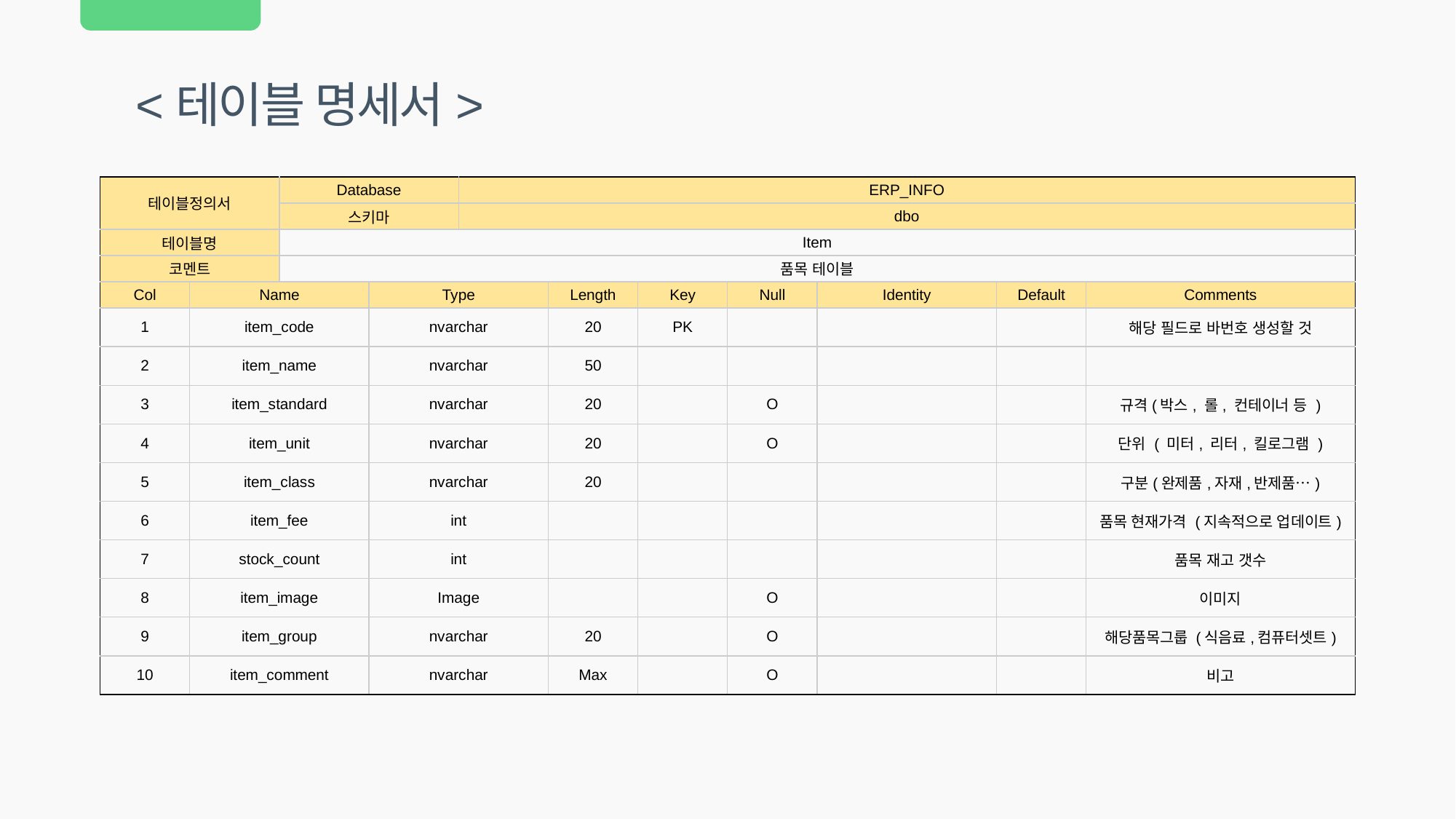

<테이블 명세서>
| 테이블정의서 |  | Database |  | ERP\_INFO |  |  |  |  |  |  |
| --- | --- | --- | --- | --- | --- | --- | --- | --- | --- | --- |
|  |  | 스키마 |  | dbo |  |  |  |  |  |  |
| 테이블명 |  | Item |  |  |  |  |  |  |  |  |
| 코멘트 |  | 품목 테이블 |  |  |  |  |  |  |  |  |
| Col | Name |  | Type |  | Length | Key | Null | Identity | Default | Comments |
| 1 | item\_code |  | nvarchar |  | 20 | PK |  |  |  | 해당 필드로 바번호 생성할 것 |
| 2 | item\_name |  | nvarchar |  | 50 |  |  |  |  |  |
| 3 | item\_standard |  | nvarchar |  | 20 |  | O |  |  | 규격(박스, 롤, 컨테이너 등 ) |
| 4 | item\_unit |  | nvarchar |  | 20 |  | O |  |  | 단위 ( 미터, 리터, 킬로그램 ) |
| 5 | item\_class |  | nvarchar |  | 20 |  |  |  |  | 구분(완제품,자재,반제품…) |
| 6 | item\_fee |  | int |  |  |  |  |  |  | 품목 현재가격 (지속적으로 업데이트) |
| 7 | stock\_count |  | int |  |  |  |  |  |  | 품목 재고 갯수 |
| 8 | item\_image |  | Image |  |  |  | O |  |  | 이미지 |
| 9 | item\_group |  | nvarchar |  | 20 |  | O |  |  | 해당품목그룹 (식음료,컴퓨터셋트) |
| 10 | item\_comment |  | nvarchar |  | Max |  | O |  |  | 비고 |